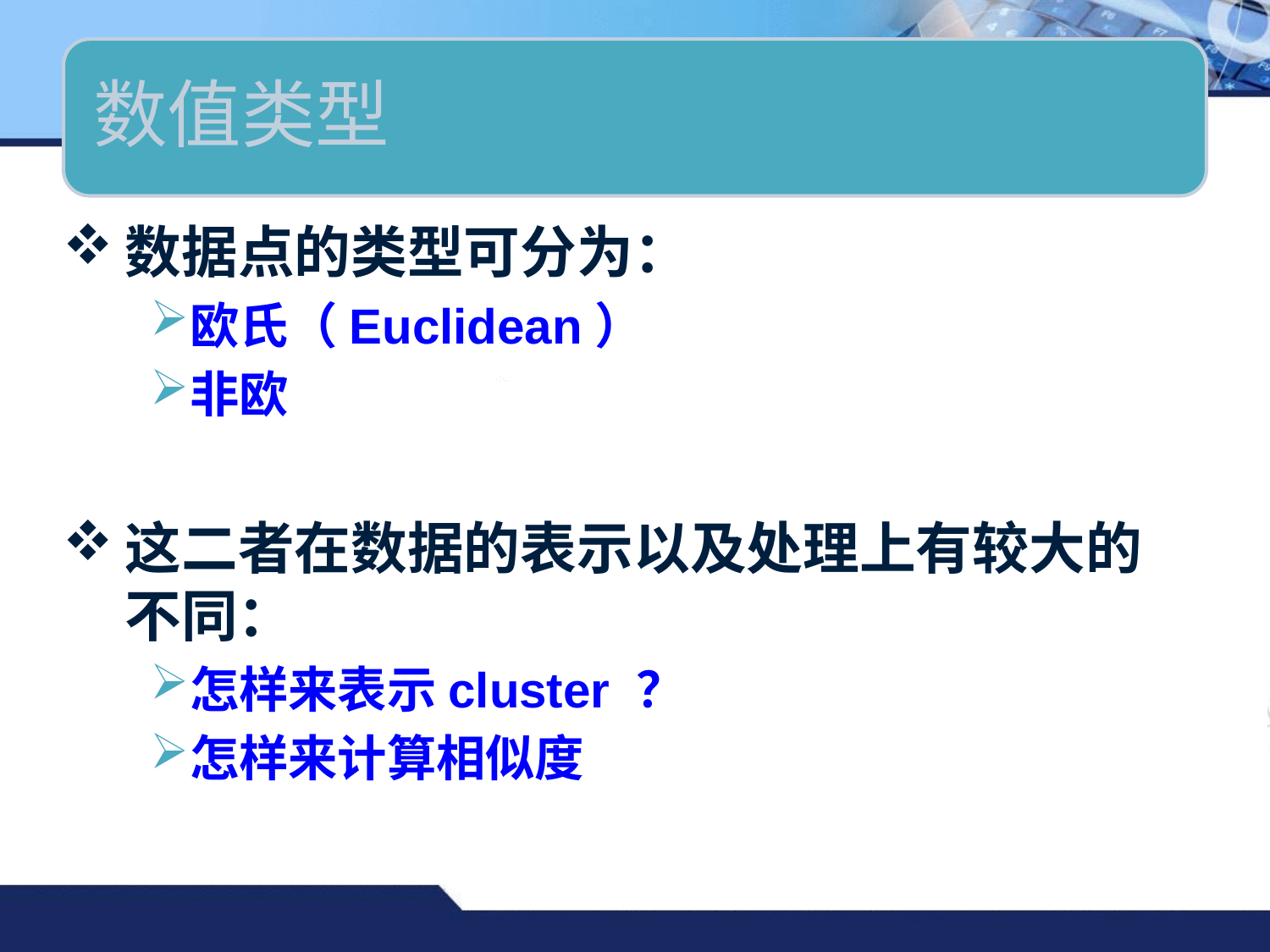

数值类型
数据点的类型可分为：
欧氏（Euclidean）
非欧

这二者在数据的表示以及处理上有较大的不同：
怎样来表示cluster ？
怎样来计算相似度